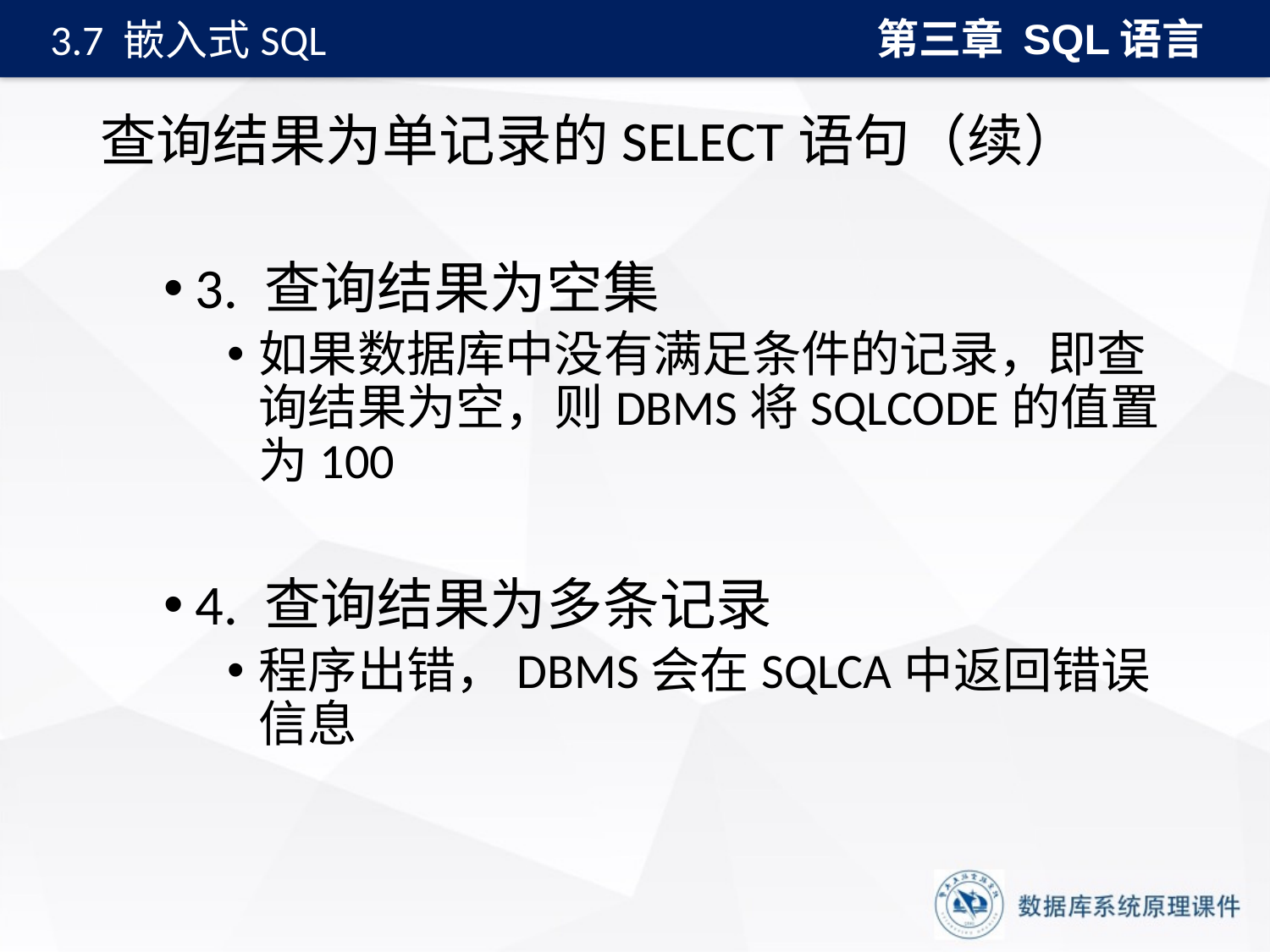

第三章 SQL语言
3.7 嵌入式SQL
# 查询结果为单记录的SELECT语句（续）
3. 查询结果为空集
如果数据库中没有满足条件的记录，即查询结果为空，则DBMS将SQLCODE的值置为100

4. 查询结果为多条记录
程序出错，DBMS会在SQLCA中返回错误信息